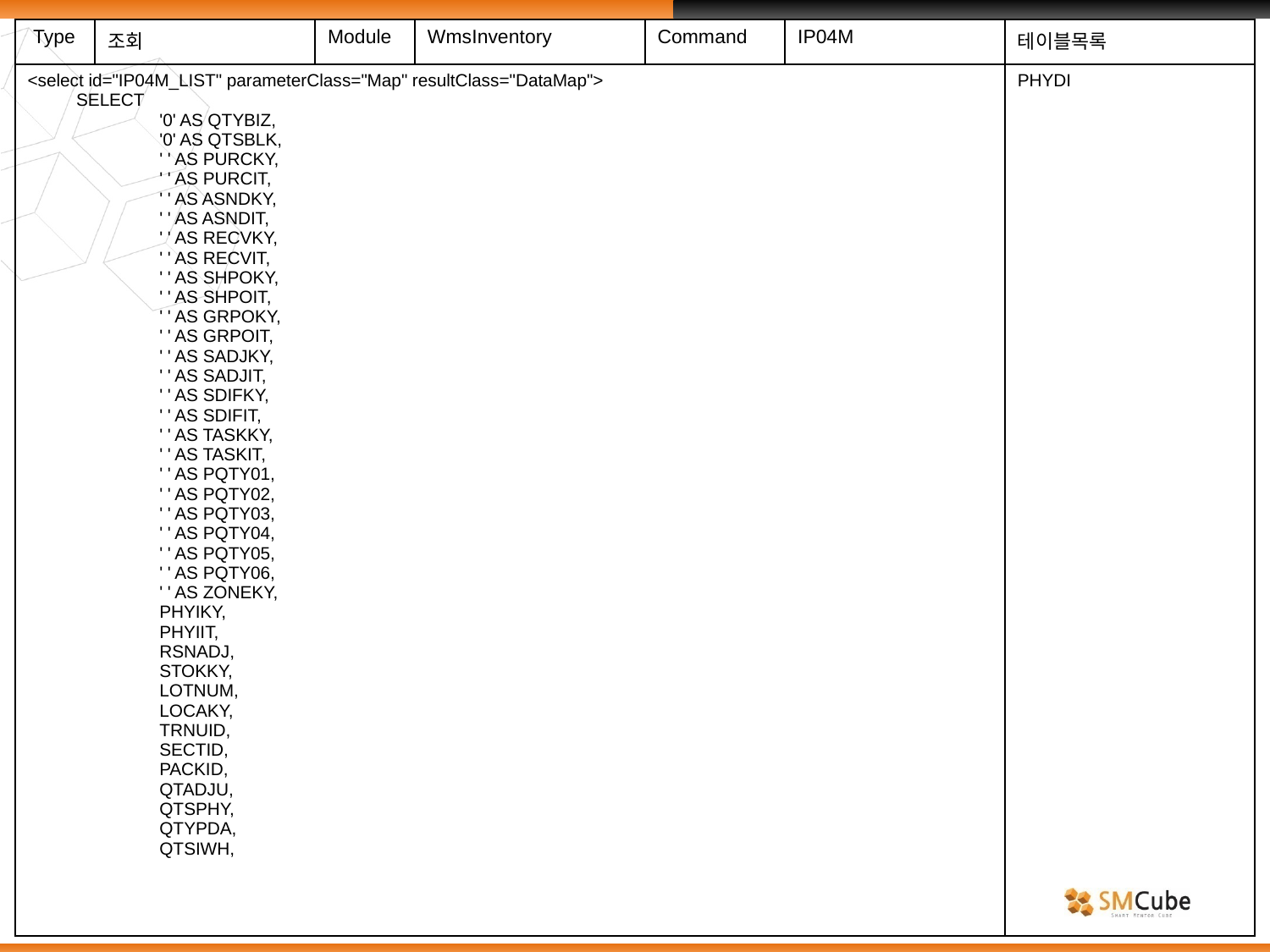

| Type | 조회 | Module | WmsInventory | Command | IP04M | 테이블목록 |
| --- | --- | --- | --- | --- | --- | --- |
| <select id="IP04M\_LIST" parameterClass="Map" resultClass="DataMap"> SELECT '0' AS QTYBIZ, '0' AS QTSBLK, ' ' AS PURCKY, ' ' AS PURCIT, ' ' AS ASNDKY, ' ' AS ASNDIT, ' ' AS RECVKY, ' ' AS RECVIT, ' ' AS SHPOKY, ' ' AS SHPOIT, ' ' AS GRPOKY, ' ' AS GRPOIT, ' ' AS SADJKY, ' ' AS SADJIT, ' ' AS SDIFKY, ' ' AS SDIFIT, ' ' AS TASKKY, ' ' AS TASKIT, ' ' AS PQTY01, ' ' AS PQTY02, ' ' AS PQTY03, ' ' AS PQTY04, ' ' AS PQTY05, ' ' AS PQTY06, ' ' AS ZONEKY, PHYIKY, PHYIIT, RSNADJ, STOKKY, LOTNUM, LOCAKY, TRNUID, SECTID, PACKID, QTADJU, QTSPHY, QTYPDA, QTSIWH, |  |  |  |  |  | PHYDI |